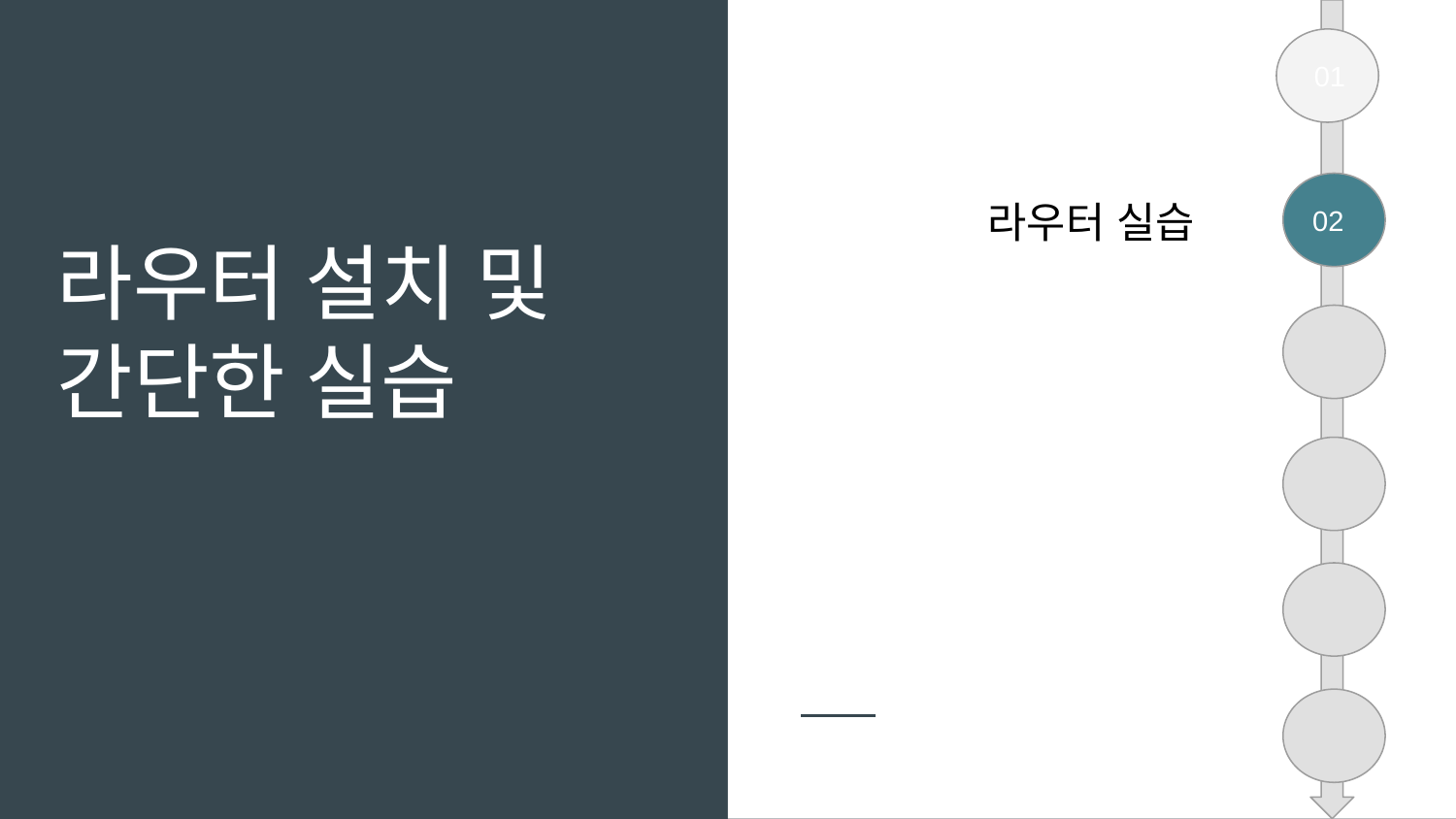

01
# 라우터 설치 및 간단한 실습
02
라우터 실습